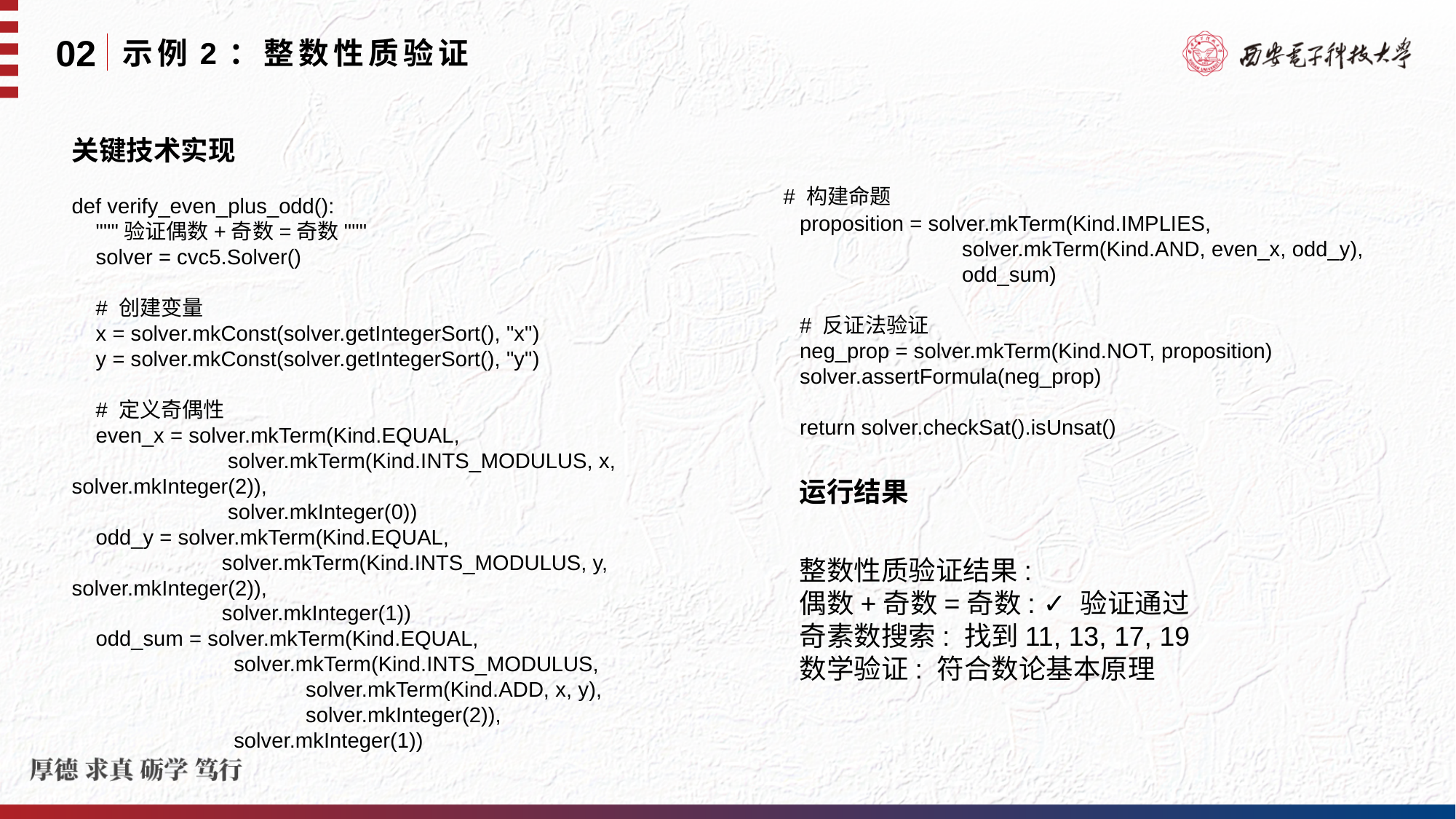

02
示例2：整数性质验证
关键技术实现
 # 构建命题
    proposition = solver.mkTerm(Kind.IMPLIES,
                               solver.mkTerm(Kind.AND, even_x, odd_y),
                               odd_sum)

    # 反证法验证
    neg_prop = solver.mkTerm(Kind.NOT, proposition)
    solver.assertFormula(neg_prop)

    return solver.checkSat().isUnsat()
def verify_even_plus_odd():
    """验证偶数+奇数=奇数"""
    solver = cvc5.Solver()

    # 创建变量
    x = solver.mkConst(solver.getIntegerSort(), "x")
    y = solver.mkConst(solver.getIntegerSort(), "y")

    # 定义奇偶性
    even_x = solver.mkTerm(Kind.EQUAL,
                          solver.mkTerm(Kind.INTS_MODULUS, x, solver.mkInteger(2)),
                          solver.mkInteger(0))
    odd_y = solver.mkTerm(Kind.EQUAL,
                         solver.mkTerm(Kind.INTS_MODULUS, y, solver.mkInteger(2)),
                         solver.mkInteger(1))
    odd_sum = solver.mkTerm(Kind.EQUAL,
                           solver.mkTerm(Kind.INTS_MODULUS,
                                       solver.mkTerm(Kind.ADD, x, y),
                                       solver.mkInteger(2)),
                           solver.mkInteger(1))

运行结果
整数性质验证结果:
偶数+奇数=奇数: ✓ 验证通过
奇素数搜索: 找到11, 13, 17, 19
数学验证: 符合数论基本原理